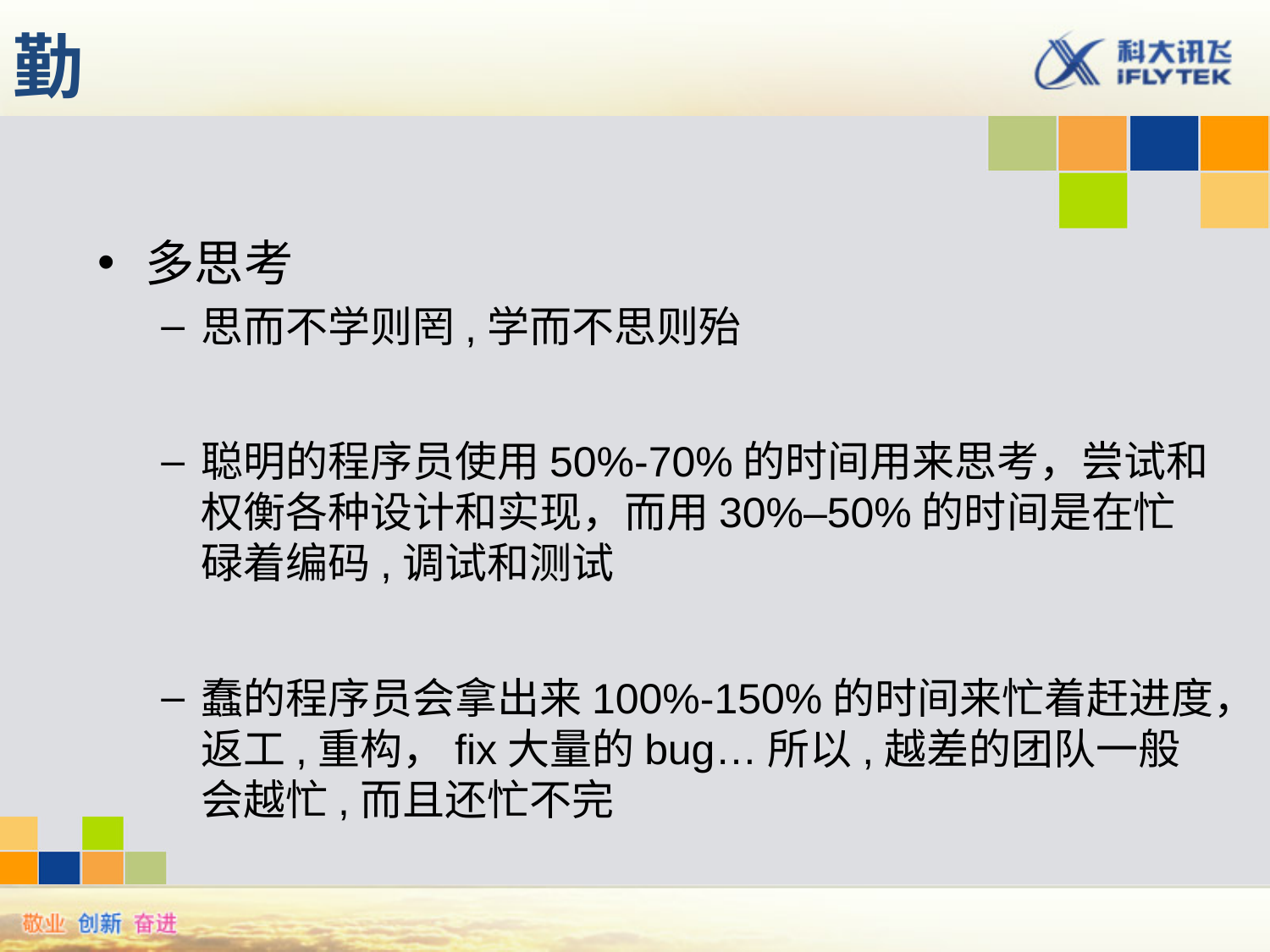

# 勤
多思考
思而不学则罔,学而不思则殆

聪明的程序员使用50%-70%的时间用来思考，尝试和权衡各种设计和实现，而用30%–50%的时间是在忙碌着编码,调试和测试

蠢的程序员会拿出来100%-150%的时间来忙着赶进度，返工,重构，fix大量的bug…所以,越差的团队一般会越忙,而且还忙不完